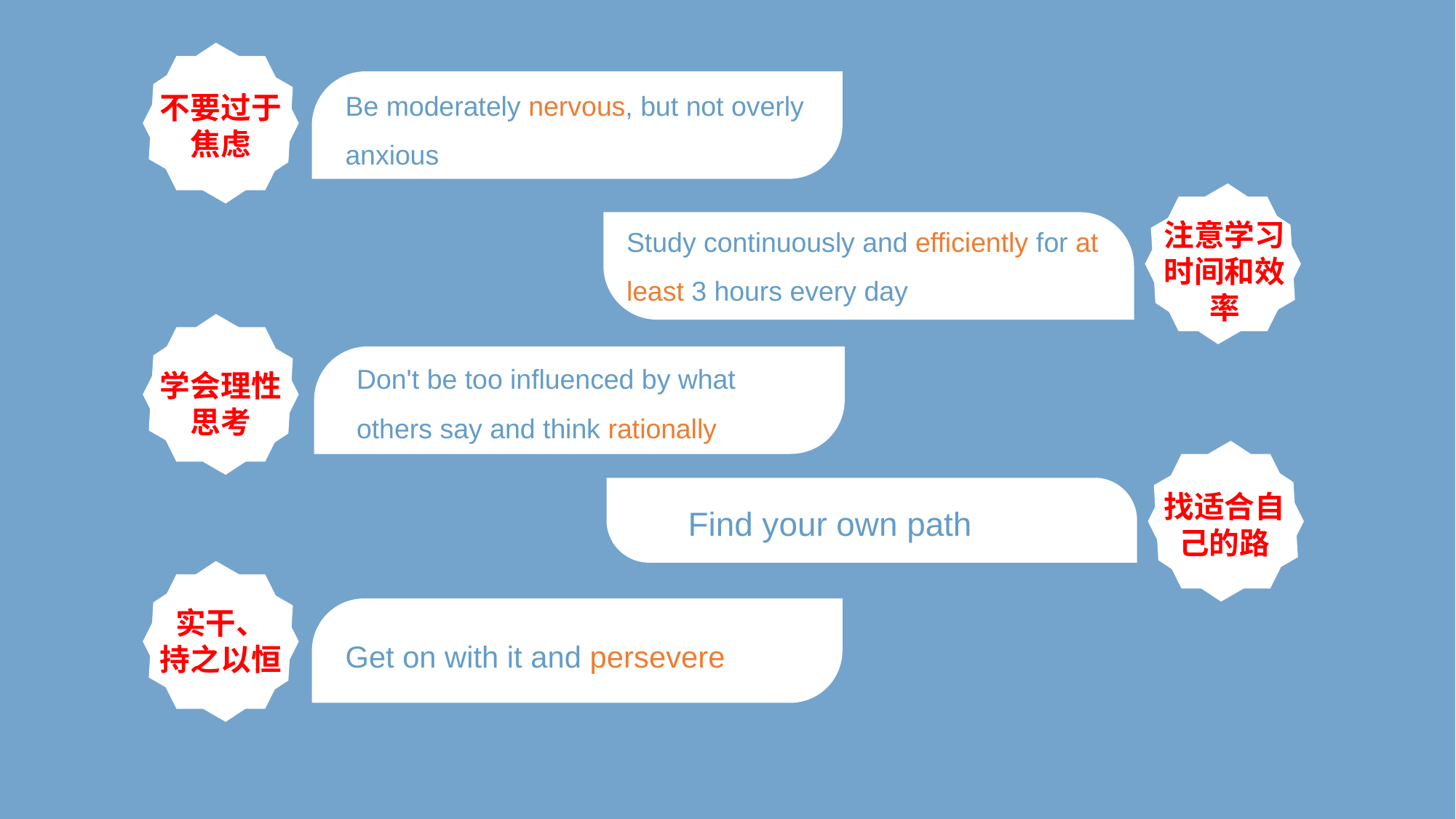

Be moderately nervous, but not overly anxious

不要过于焦虑

Study continuously and efficiently for at least 3 hours every day
注意学习时间和效率

Don't be too influenced by what others say and think rationally

学会理性思考

Find your own path

找适合自己的路

实干、
持之以恒

Get on with it and persevere